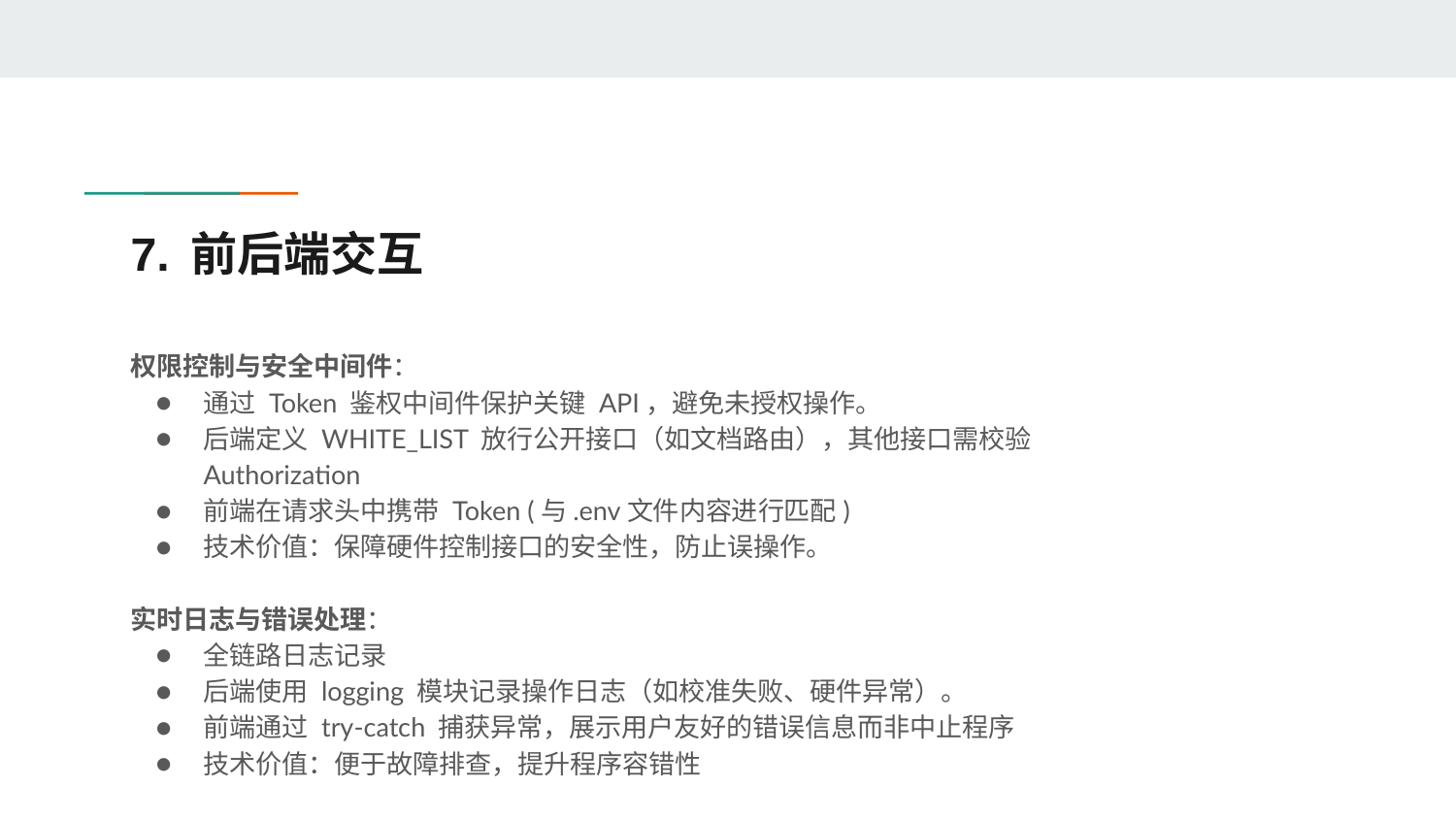

# 7. 前后端交互
权限控制与安全中间件：
通过 Token 鉴权中间件保护关键 API，避免未授权操作。
后端定义 WHITE_LIST 放行公开接口（如文档路由），其他接口需校验 Authorization
前端在请求头中携带 Token (与.env文件内容进行匹配)
技术价值：保障硬件控制接口的安全性，防止误操作。

实时日志与错误处理：
全链路日志记录
后端使用 logging 模块记录操作日志（如校准失败、硬件异常）。
前端通过 try-catch 捕获异常，展示用户友好的错误信息而非中止程序
技术价值：便于故障排查，提升程序容错性